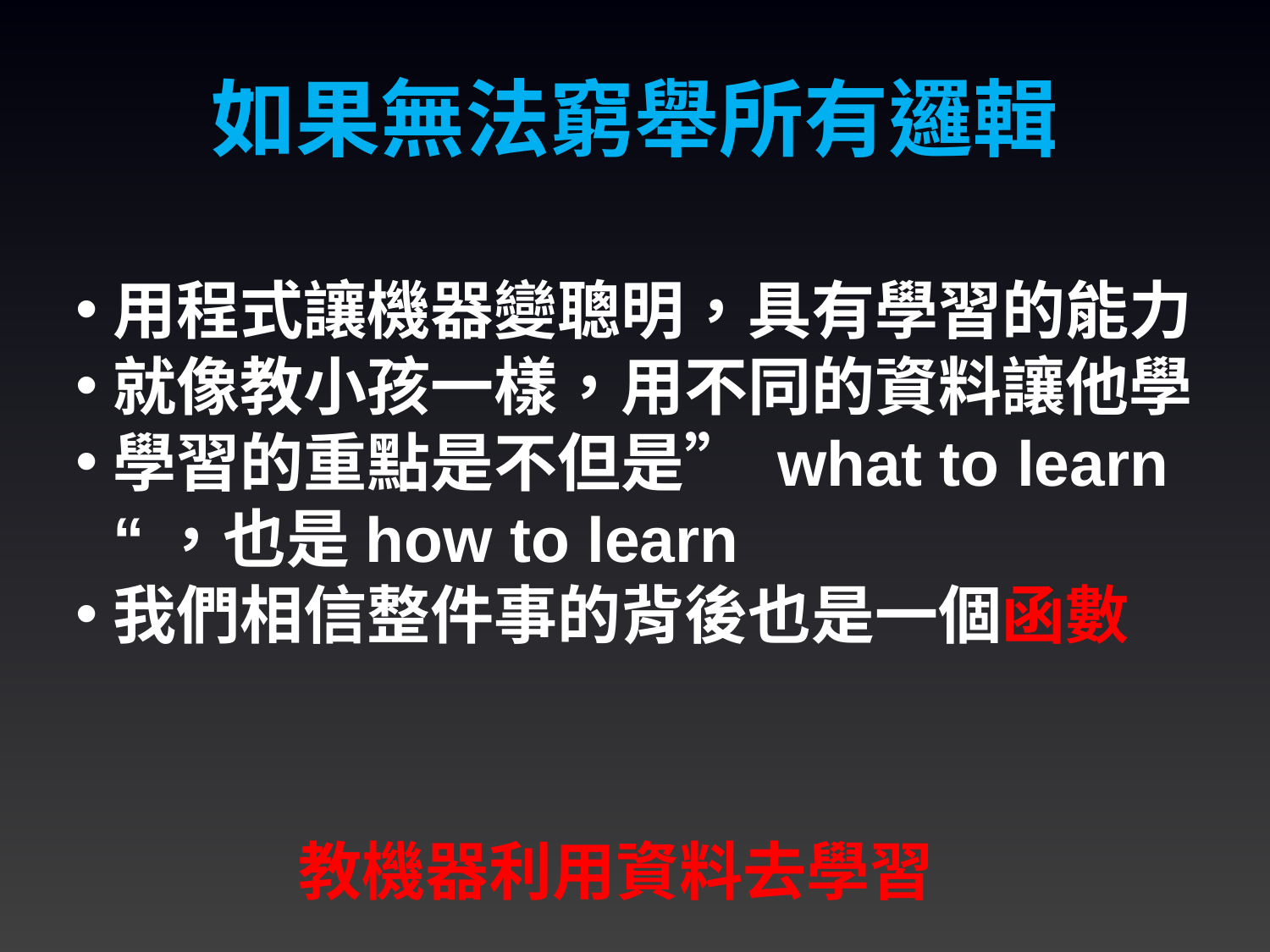

如果無法窮舉所有邏輯
用程式讓機器變聰明，具有學習的能力
就像教小孩一樣，用不同的資料讓他學
學習的重點是不但是” what to learn “，也是how to learn
我們相信整件事的背後也是一個函數

教機器利用資料去學習